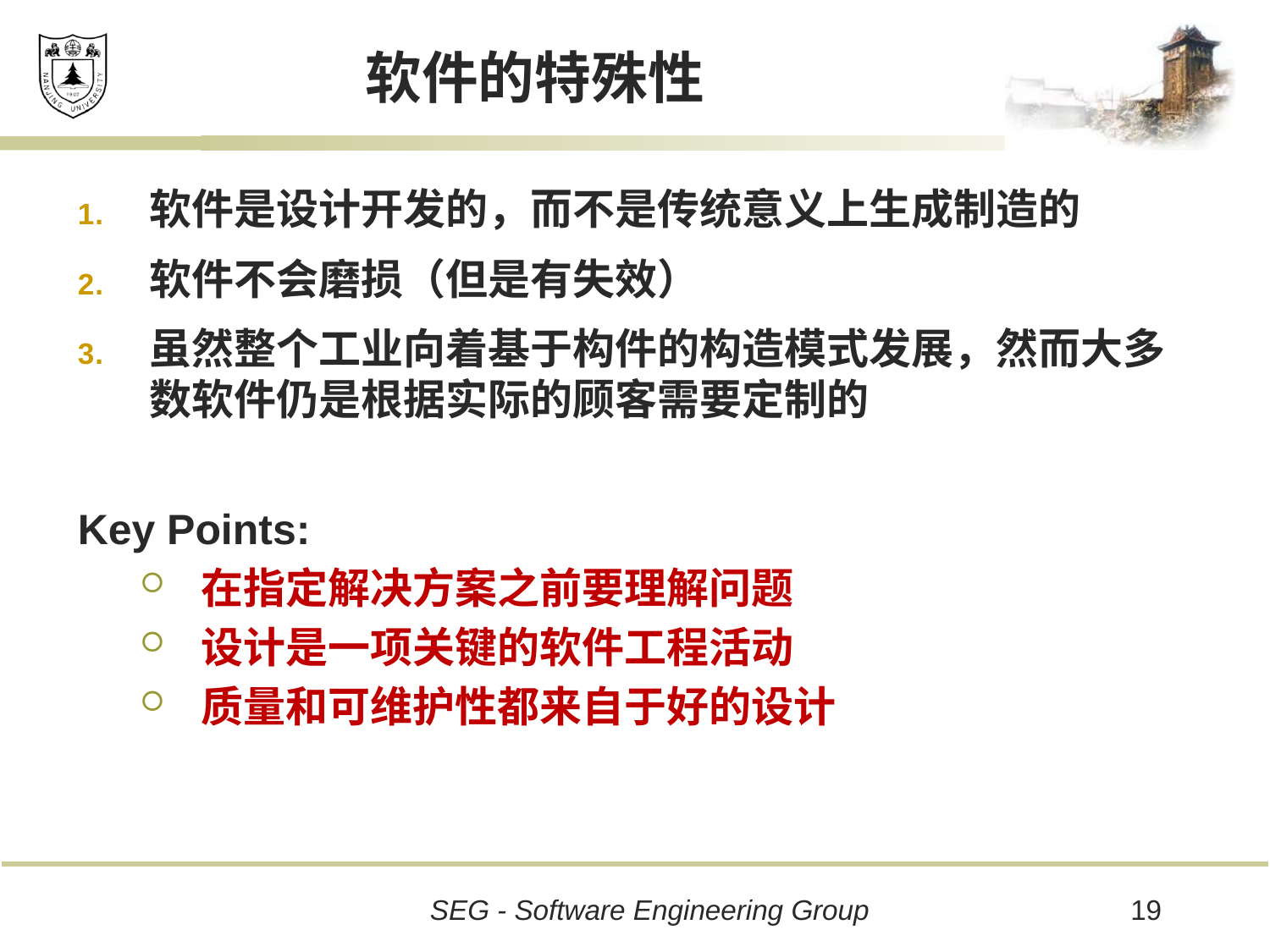

# 软件的特殊性
软件是设计开发的，而不是传统意义上生成制造的
软件不会磨损（但是有失效）
虽然整个工业向着基于构件的构造模式发展，然而大多数软件仍是根据实际的顾客需要定制的

Key Points:
在指定解决方案之前要理解问题
设计是一项关键的软件工程活动
质量和可维护性都来自于好的设计
19
SEG - Software Engineering Group